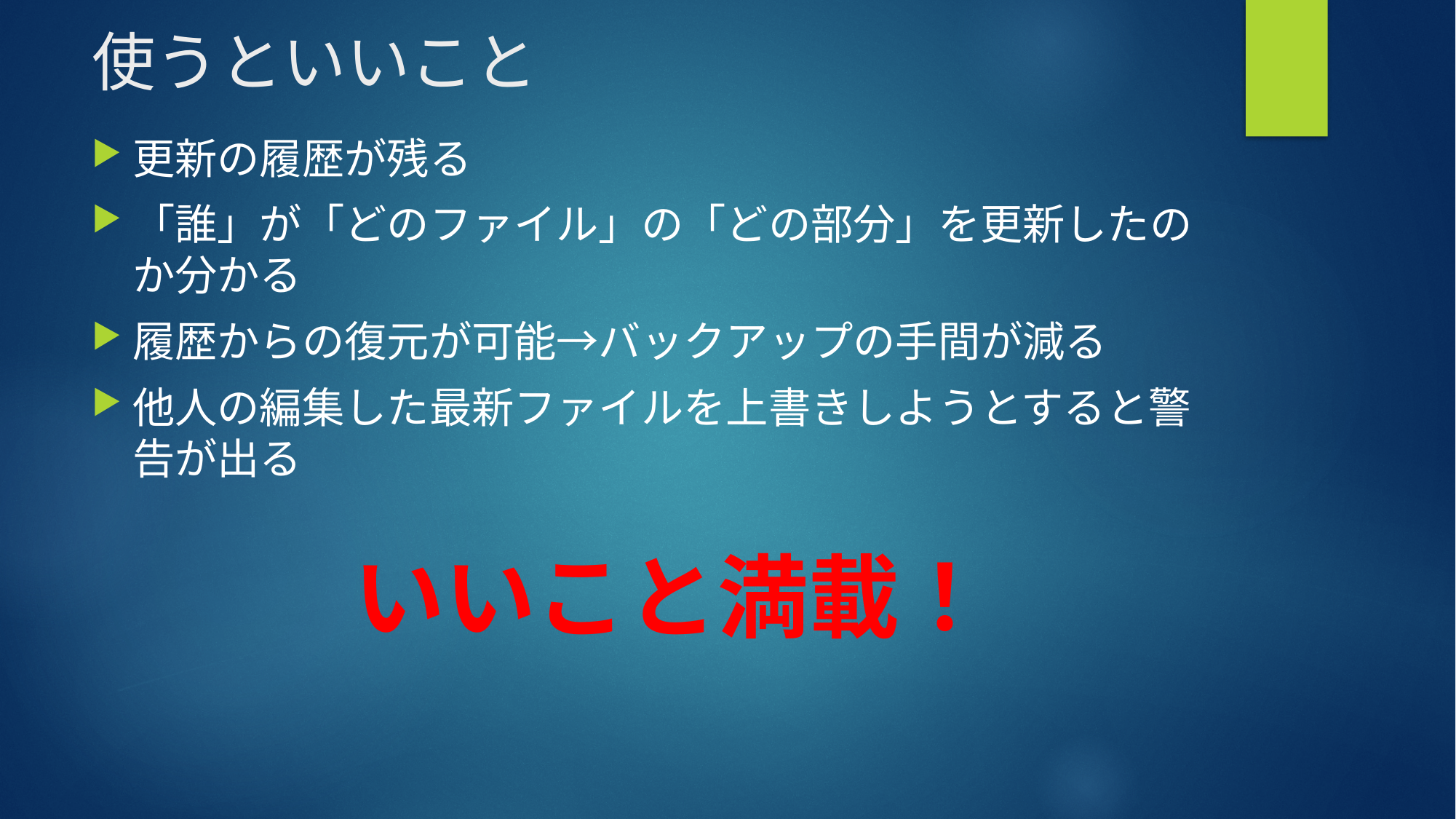

# 使うといいこと
更新の履歴が残る
「誰」が「どのファイル」の「どの部分」を更新したのか分かる
履歴からの復元が可能→バックアップの手間が減る
他人の編集した最新ファイルを上書きしようとすると警告が出る
いいこと満載！